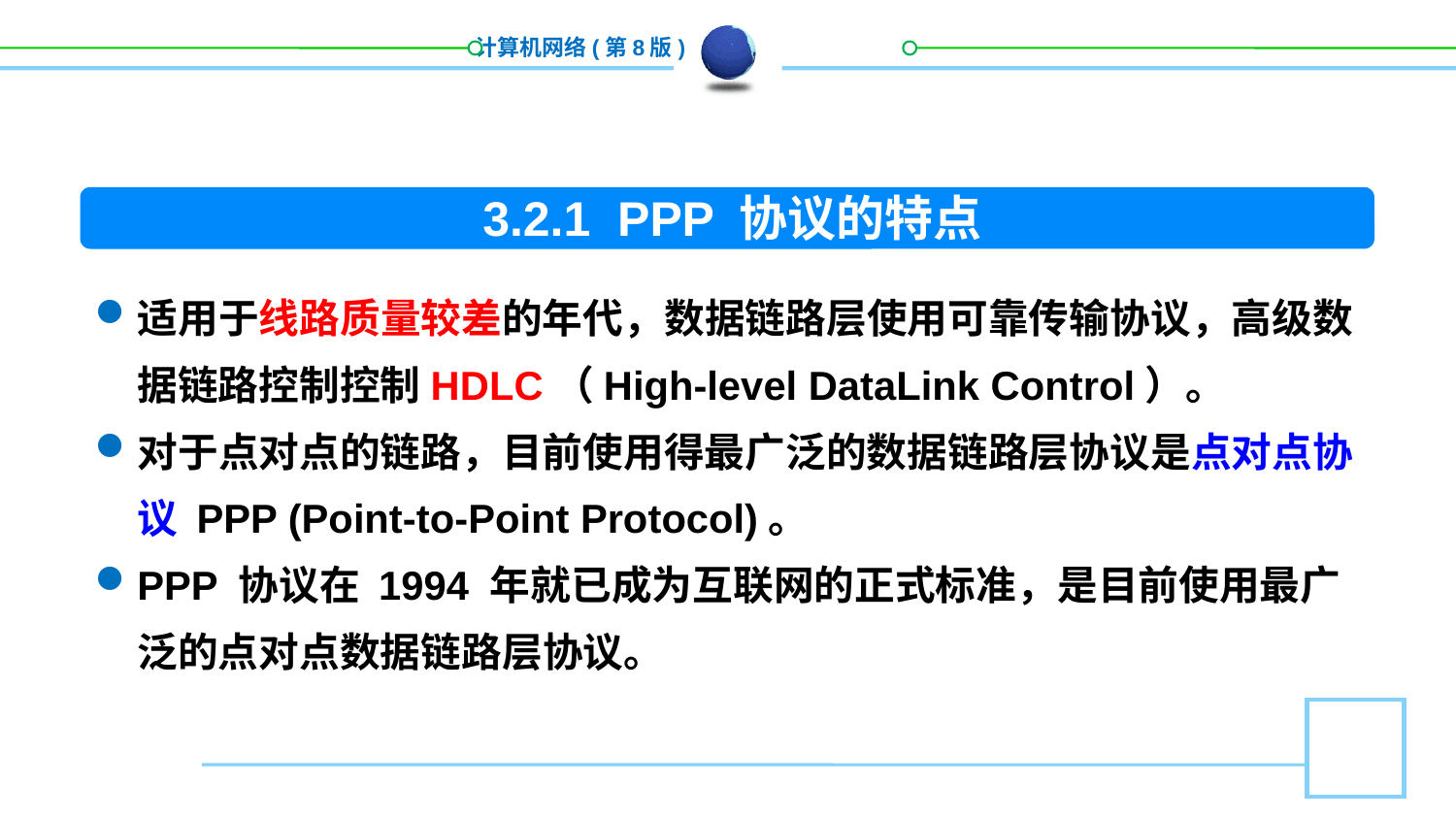

3.2.1  PPP 协议的特点

适用于线路质量较差的年代，数据链路层使用可靠传输协议，高级数据链路控制控制HDLC（High-level DataLink Control）。
对于点对点的链路，目前使用得最广泛的数据链路层协议是点对点协议 PPP (Point-to-Point Protocol)。
PPP 协议在 1994 年就已成为互联网的正式标准，是目前使用最广泛的点对点数据链路层协议。